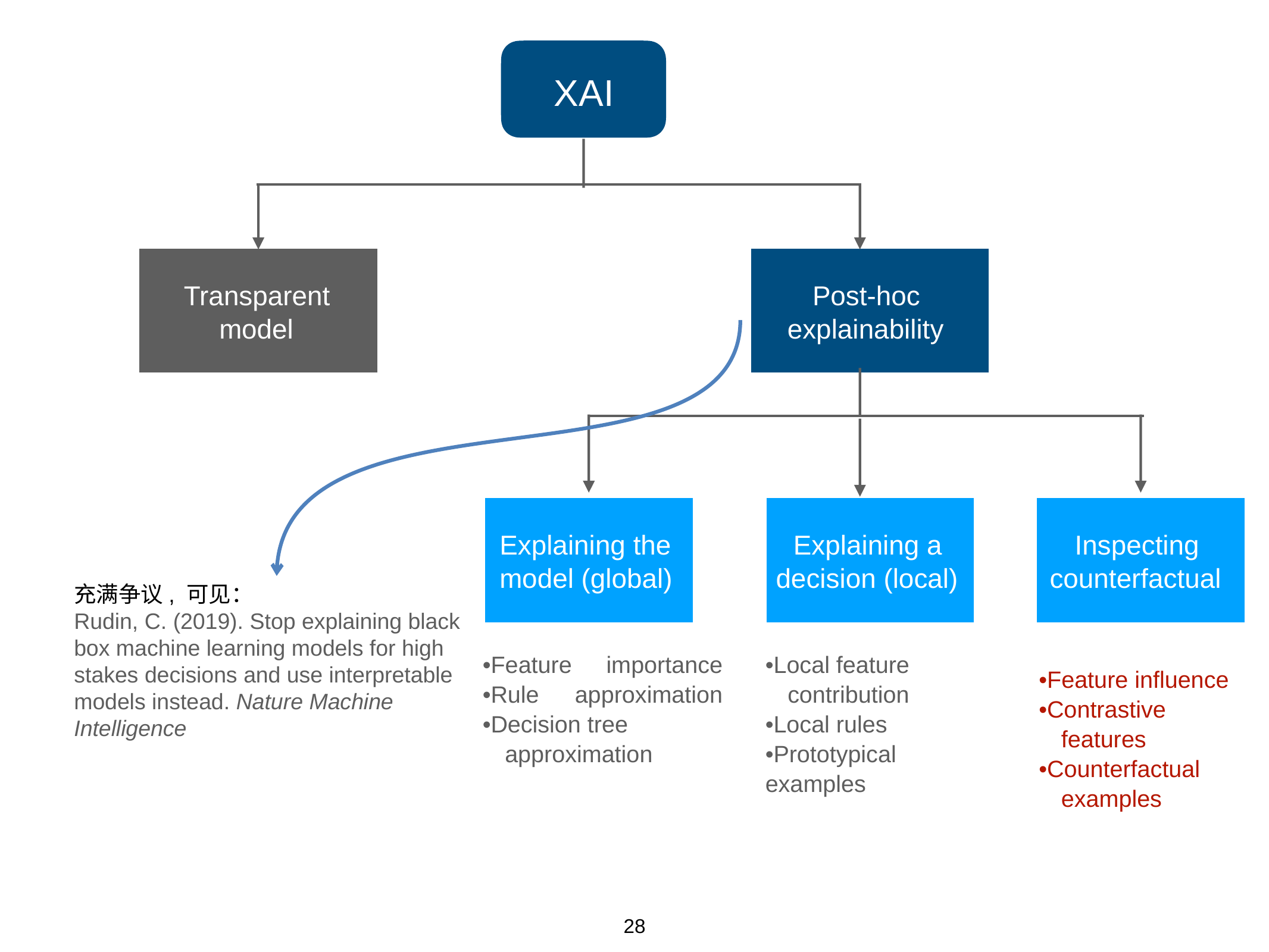

XAI
Transparent
Post-hoc
model
explainability
Explaining the model (global)
Explaining a
Inspecting
decision (local)
counterfactual
充满争议, 可见：
Rudin, C. (2019). Stop explaining black box machine learning models for high stakes decisions and use interpretable models instead. Nature Machine Intelligence

•Feature importance •Rule approximation •Decision tree
•Local feature
•Feature influence •Contrastive
contribution
•Local rules •Prototypical examples
features
approximation
•Counterfactual
examples
28